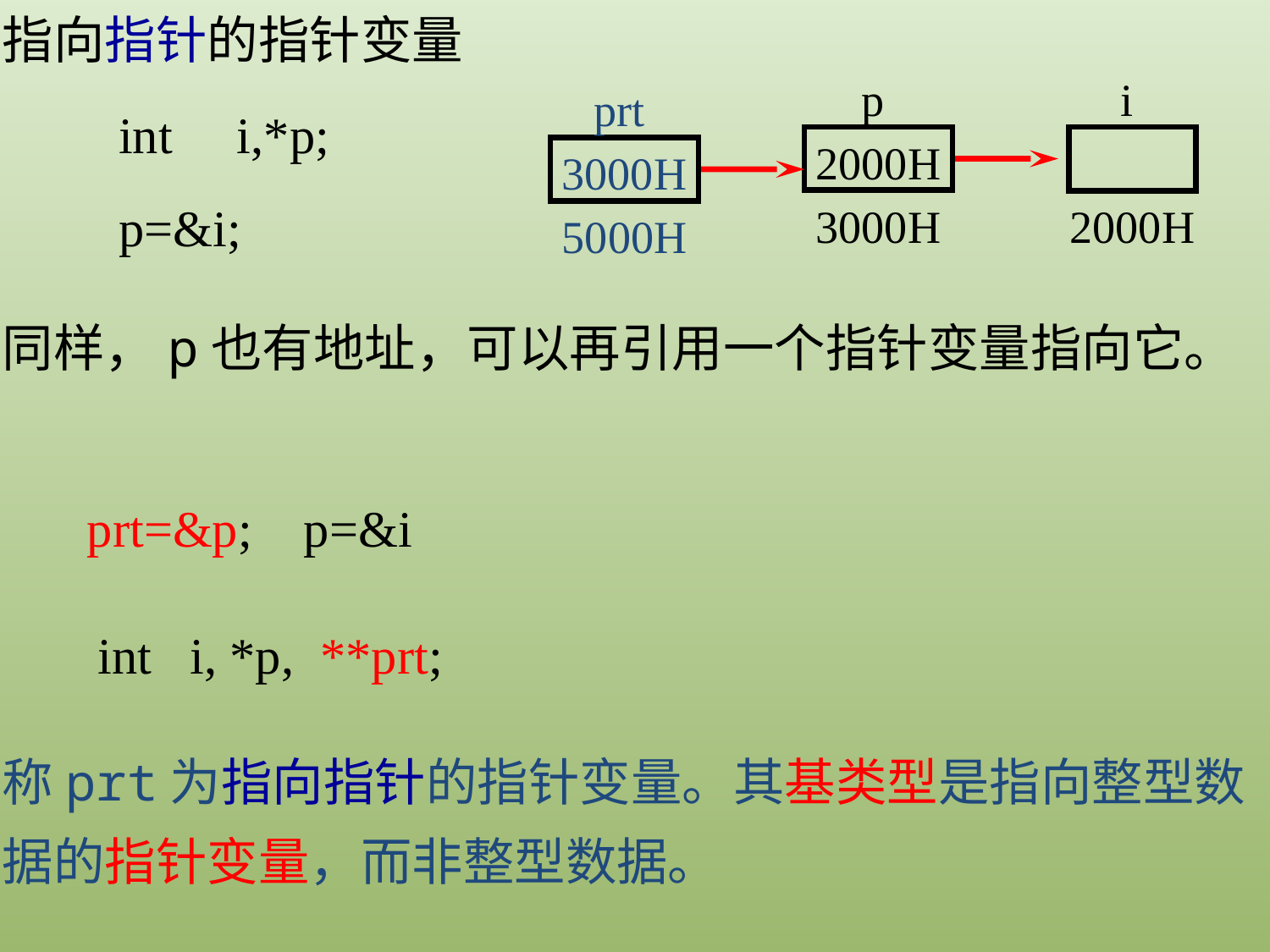

指向指针的指针变量
p
i
2000H

3000H
2000H
prt
3000H

5000H
int     i,*p;
p=&i;
同样，p也有地址，可以再引用一个指针变量指向它。
prt=&p;    p=&i
int   i, *p,  **prt;
称prt为指向指针的指针变量。其基类型是指向整型数据的指针变量，而非整型数据。
515